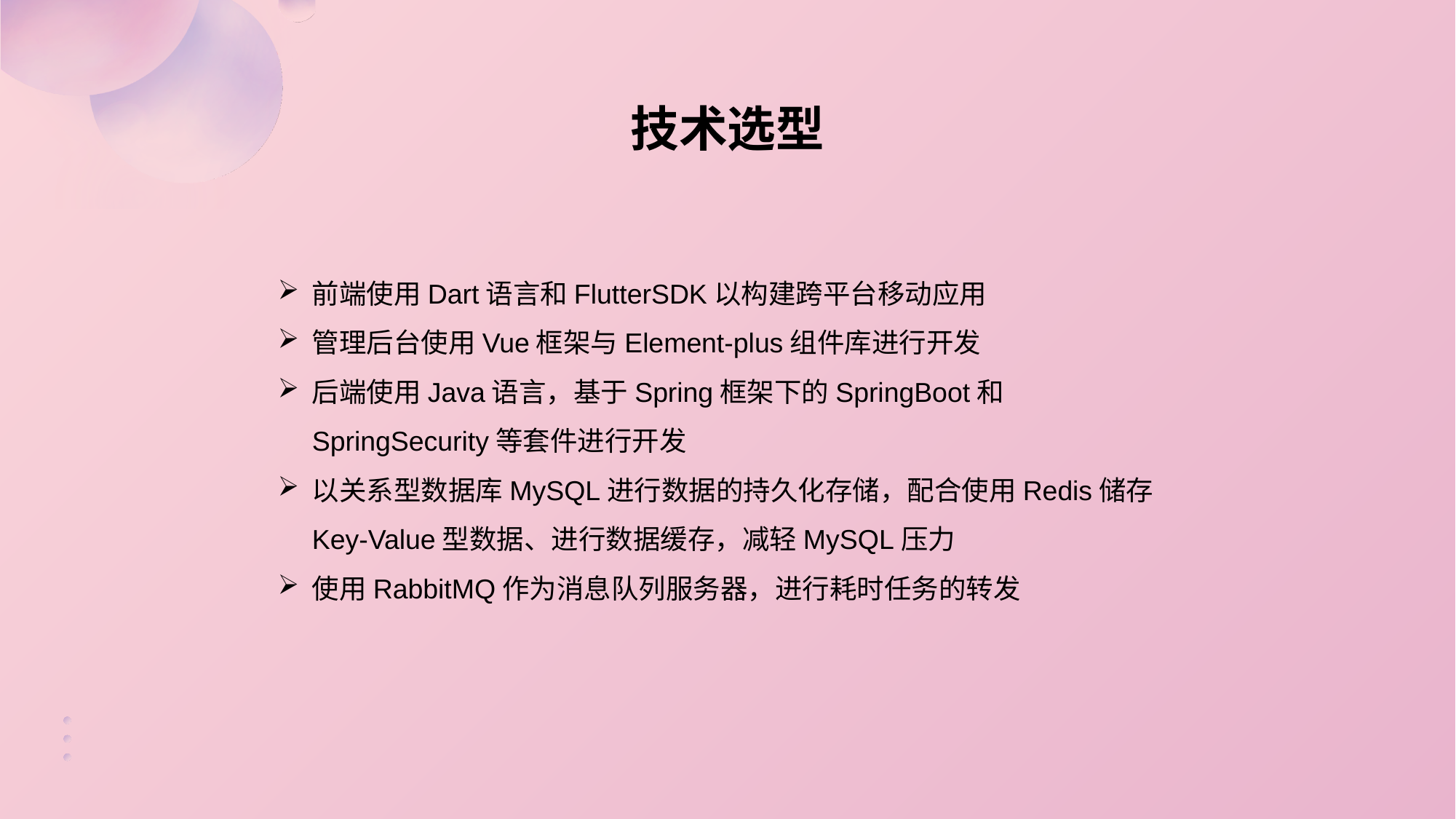

技术选型
前端使用Dart语言和FlutterSDK以构建跨平台移动应用
管理后台使用Vue框架与Element-plus组件库进行开发
后端使用Java语言，基于Spring框架下的SpringBoot和SpringSecurity等套件进行开发
以关系型数据库MySQL进行数据的持久化存储，配合使用Redis储存Key-Value型数据、进行数据缓存，减轻MySQL压力
使用RabbitMQ作为消息队列服务器，进行耗时任务的转发